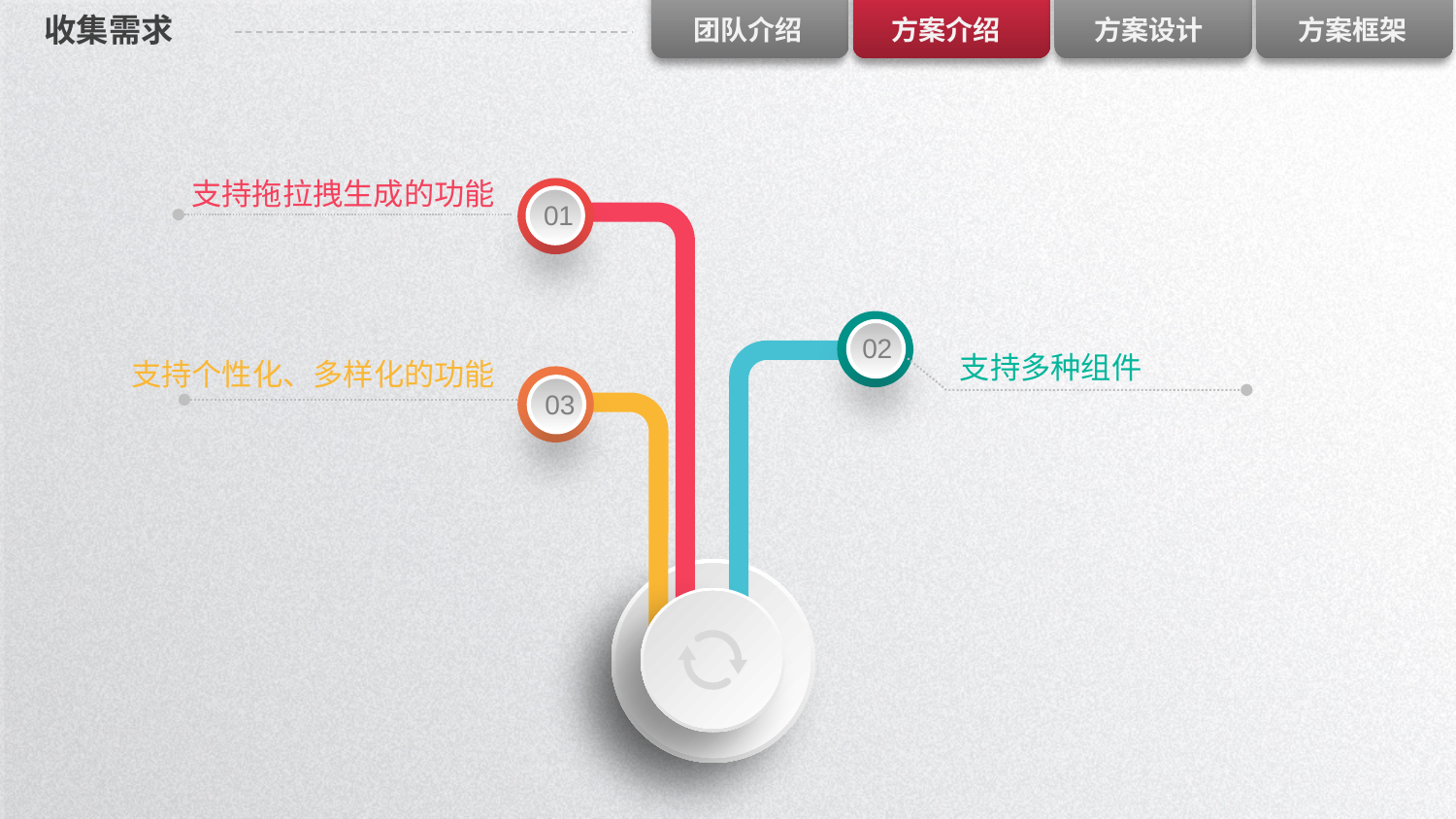

# 收集需求
支持拖拉拽生成的功能

01

02
支持多种组件

支持个性化、多样化的功能

03